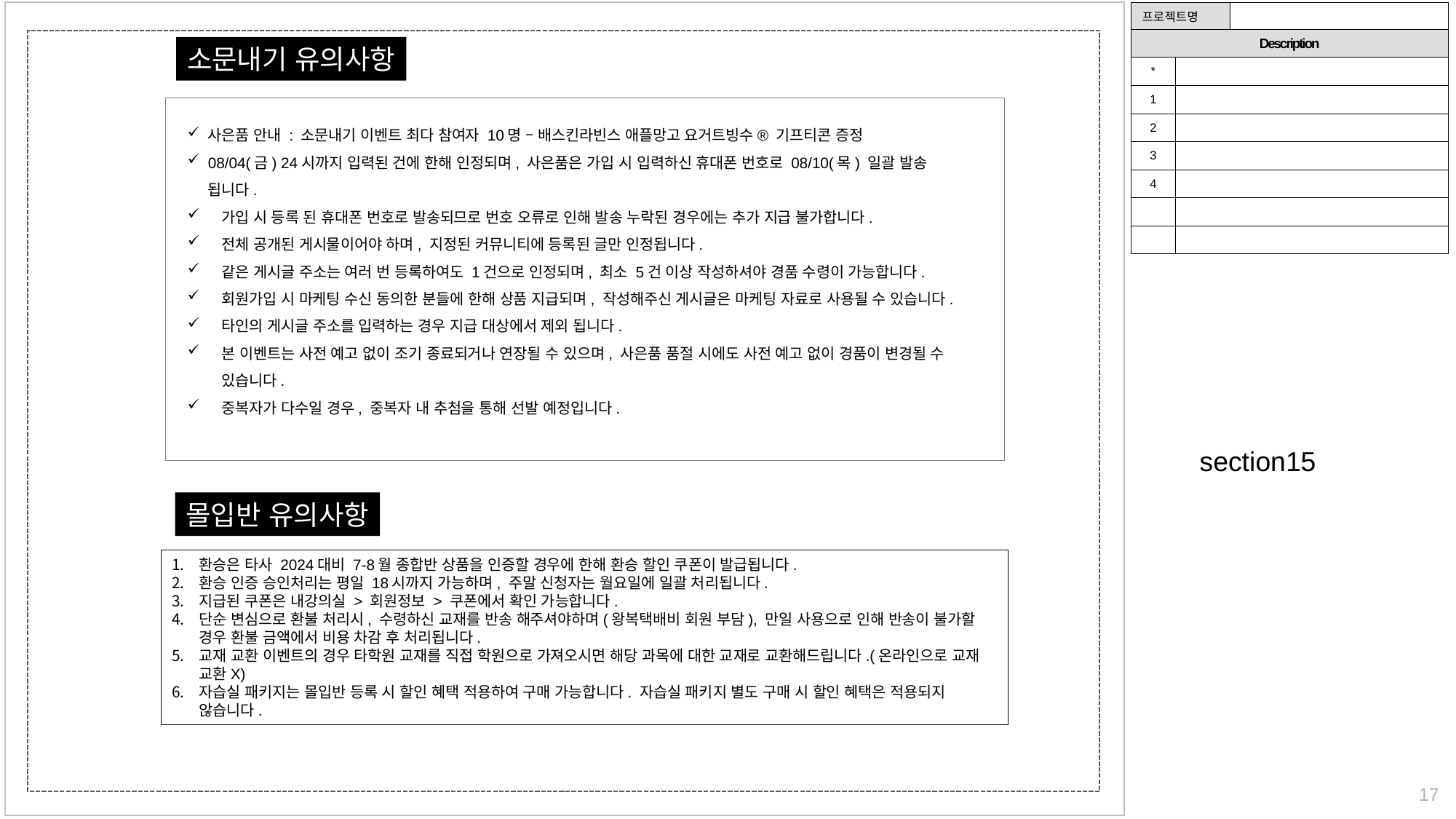

| 프로젝트명 |  |  |
| --- | --- | --- |
| Description |  |  |
| \* |  |  |
| 1 |  |  |
| 2 |  |  |
| 3 |  |  |
| 4 |  |  |
|  |  |  |
|  |  |  |

소문내기 유의사항

사은품 안내 : 소문내기 이벤트 최다 참여자 10명 – 배스킨라빈스 애플망고 요거트빙수® 기프티콘 증정
08/04(금) 24시까지 입력된 건에 한해 인정되며, 사은품은 가입 시 입력하신 휴대폰 번호로 08/10(목) 일괄 발송 됩니다.
가입 시 등록 된 휴대폰 번호로 발송되므로 번호 오류로 인해 발송 누락된 경우에는 추가 지급 불가합니다.
전체 공개된 게시물이어야 하며, 지정된 커뮤니티에 등록된 글만 인정됩니다.
같은 게시글 주소는 여러 번 등록하여도 1건으로 인정되며, 최소 5건 이상 작성하셔야 경품 수령이 가능합니다.
회원가입 시 마케팅 수신 동의한 분들에 한해 상품 지급되며, 작성해주신 게시글은 마케팅 자료로 사용될 수 있습니다.
타인의 게시글 주소를 입력하는 경우 지급 대상에서 제외 됩니다.
본 이벤트는 사전 예고 없이 조기 종료되거나 연장될 수 있으며, 사은품 품절 시에도 사전 예고 없이 경품이 변경될 수 있습니다.
중복자가 다수일 경우, 중복자 내 추첨을 통해 선발 예정입니다.

section15
몰입반 유의사항
환승은 타사 2024대비 7-8월 종합반 상품을 인증할 경우에 한해 환승 할인 쿠폰이 발급됩니다.
환승 인증 승인처리는 평일 18시까지 가능하며, 주말 신청자는 월요일에 일괄 처리됩니다.
지급된 쿠폰은 내강의실 > 회원정보 > 쿠폰에서 확인 가능합니다.
단순 변심으로 환불 처리시, 수령하신 교재를 반송 해주셔야하며(왕복택배비 회원 부담), 만일 사용으로 인해 반송이 불가할 경우 환불 금액에서 비용 차감 후 처리됩니다.
교재 교환 이벤트의 경우 타학원 교재를 직접 학원으로 가져오시면 해당 과목에 대한 교재로 교환해드립니다.(온라인으로 교재 교환X)
자습실 패키지는 몰입반 등록 시 할인 혜택 적용하여 구매 가능합니다. 자습실 패키지 별도 구매 시 할인 혜택은 적용되지 않습니다.
17